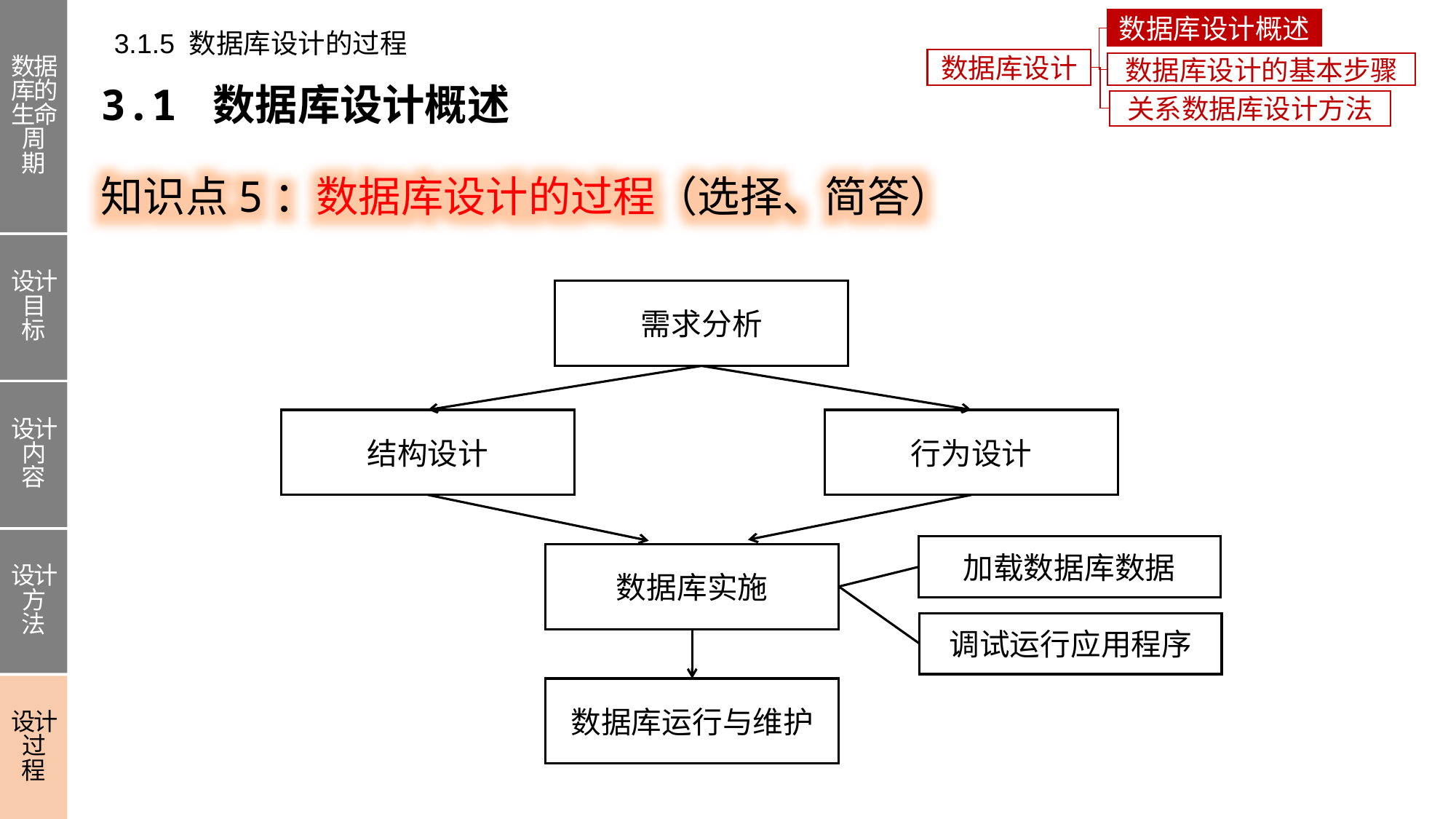

数据库的生命周期
设计目标
设计内容
设计方法
设计过程
数据库设计概述
3.1.5 数据库设计的过程
数据库设计
数据库设计的基本步骤
3.1 数据库设计概述
关系数据库设计方法
知识点5：数据库设计的过程（选择、简答）
需求分析
结构设计
行为设计
加载数据库数据
数据库实施
调试运行应用程序
数据库运行与维护